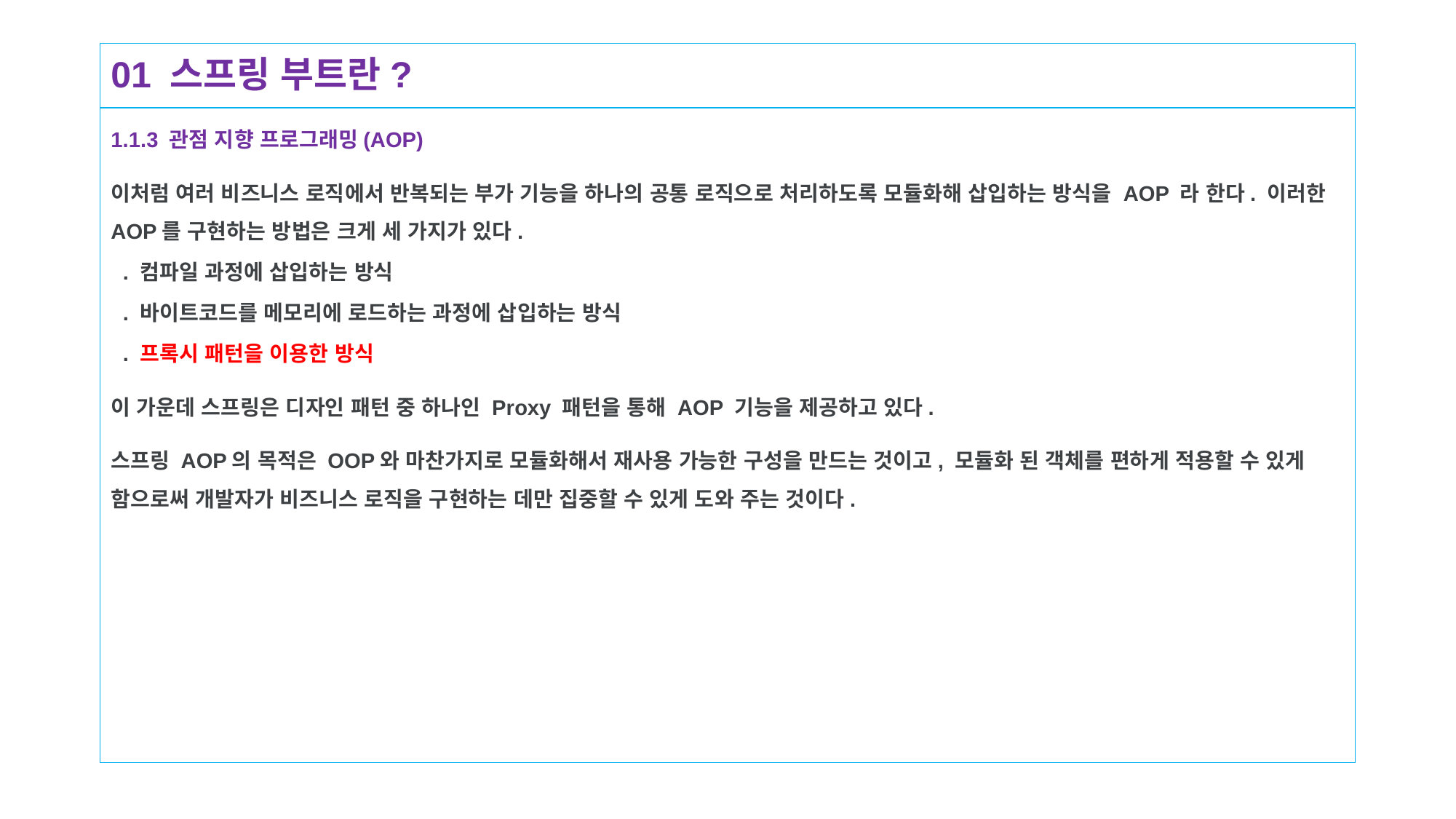

# 01 스프링 부트란?
1.1.3 관점 지향 프로그래밍(AOP)
이처럼 여러 비즈니스 로직에서 반복되는 부가 기능을 하나의 공통 로직으로 처리하도록 모듈화해 삽입하는 방식을 AOP 라 한다. 이러한 AOP를 구현하는 방법은 크게 세 가지가 있다.
  . 컴파일 과정에 삽입하는 방식
  . 바이트코드를 메모리에 로드하는 과정에 삽입하는 방식
  . 프록시 패턴을 이용한 방식
이 가운데 스프링은 디자인 패턴 중 하나인 Proxy 패턴을 통해 AOP 기능을 제공하고 있다.
스프링 AOP의 목적은 OOP와 마찬가지로 모듈화해서 재사용 가능한 구성을 만드는 것이고, 모듈화 된 객체를 편하게 적용할 수 있게 함으로써 개발자가 비즈니스 로직을 구현하는 데만 집중할 수 있게 도와 주는 것이다.